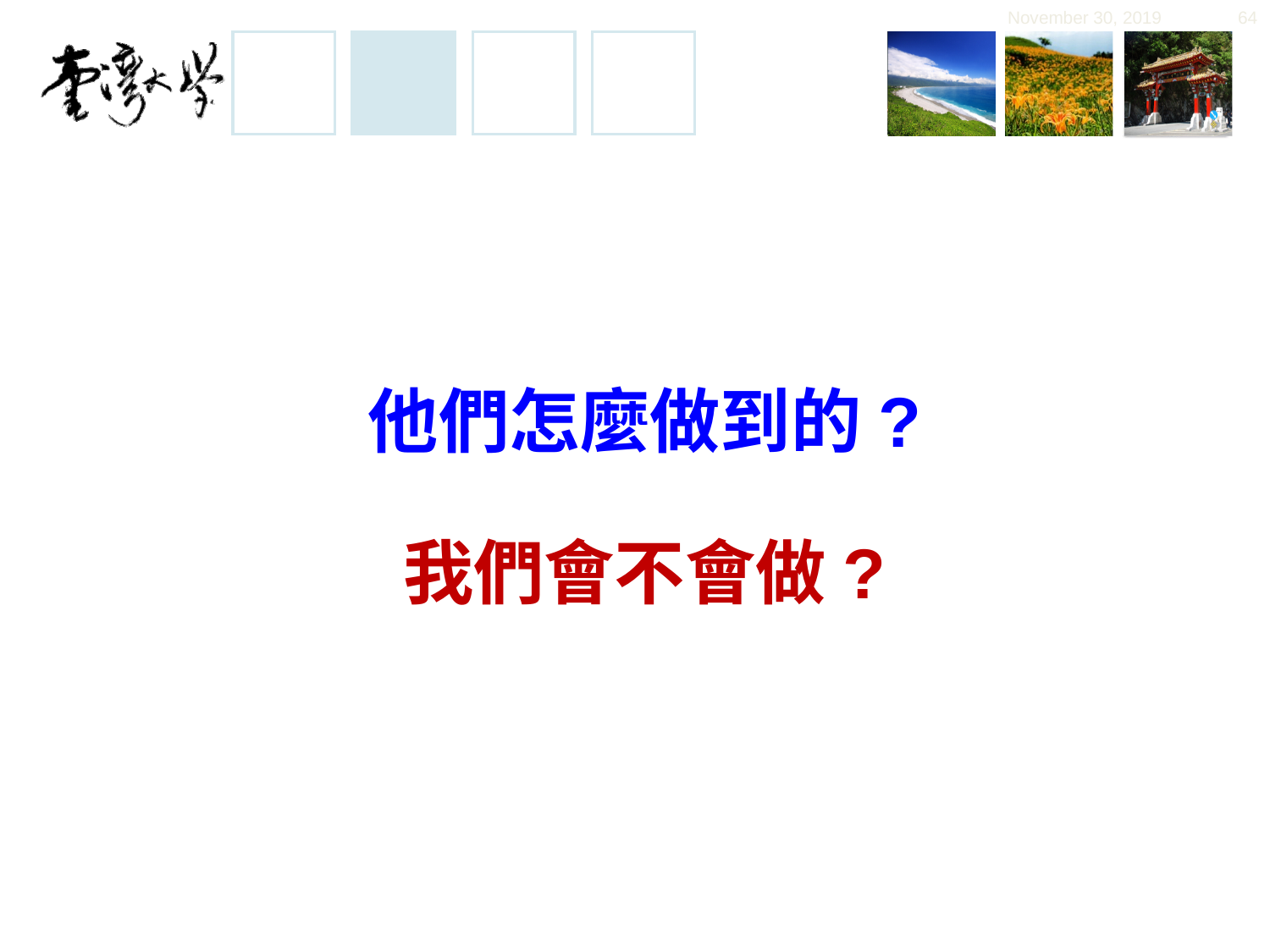

November 30, 2019
64
# 他們怎麼做到的? 我們會不會做?